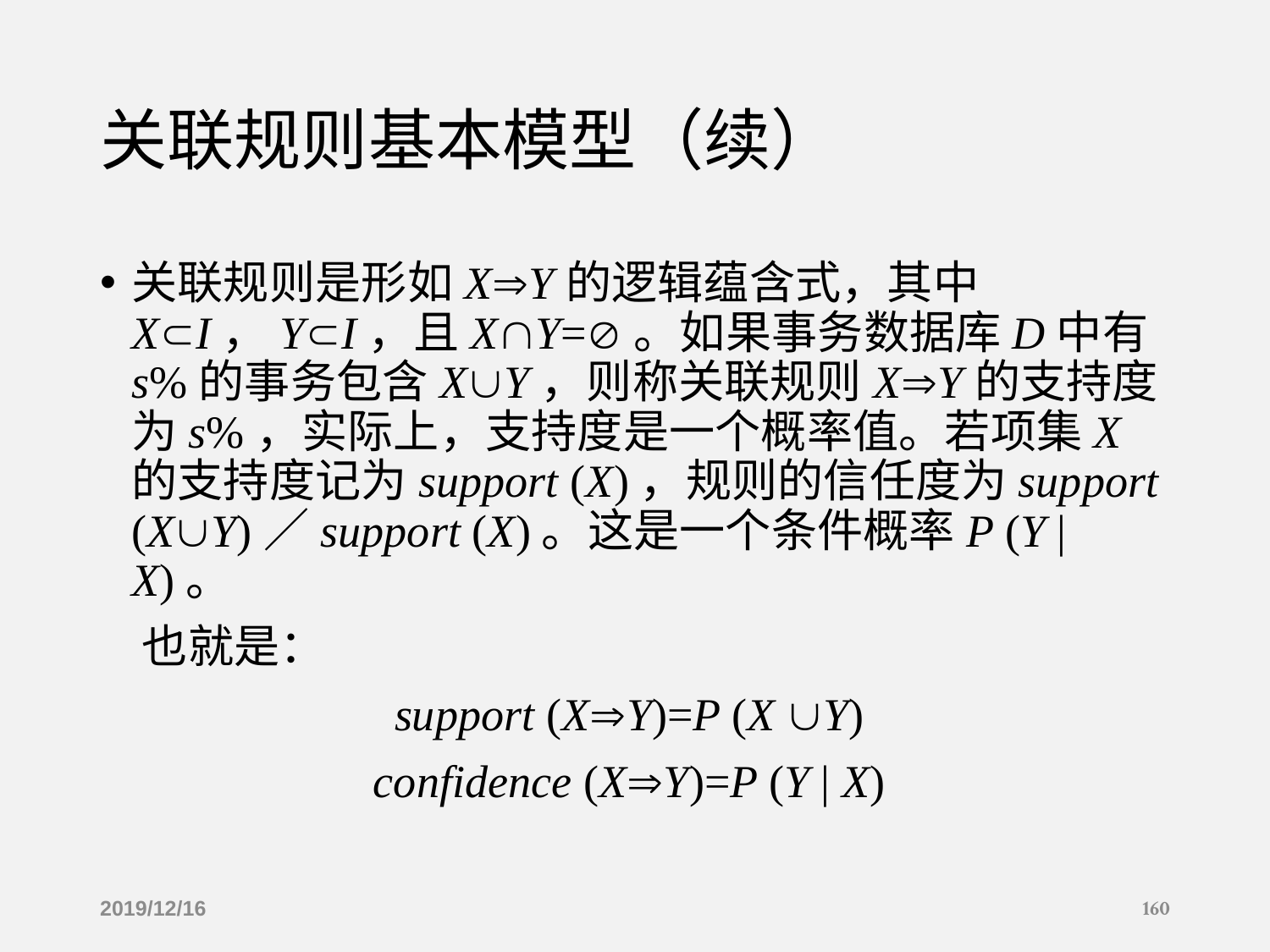

# 关联规则基本模型（续）
关联规则是形如X⇒Y的逻辑蕴含式，其中X⊂I，Y⊂I，且X∩Y=∅。如果事务数据库D中有s%的事务包含X∪Y，则称关联规则X⇒Y的支持度为s%，实际上，支持度是一个概率值。若项集X的支持度记为support (X)，规则的信任度为support (X∪Y)／support (X)。这是一个条件概率P (Y | X)。
   也就是：
support (X⇒Y)=P (X ∪Y)
confidence (X⇒Y)=P (Y | X)
2019/12/16
160